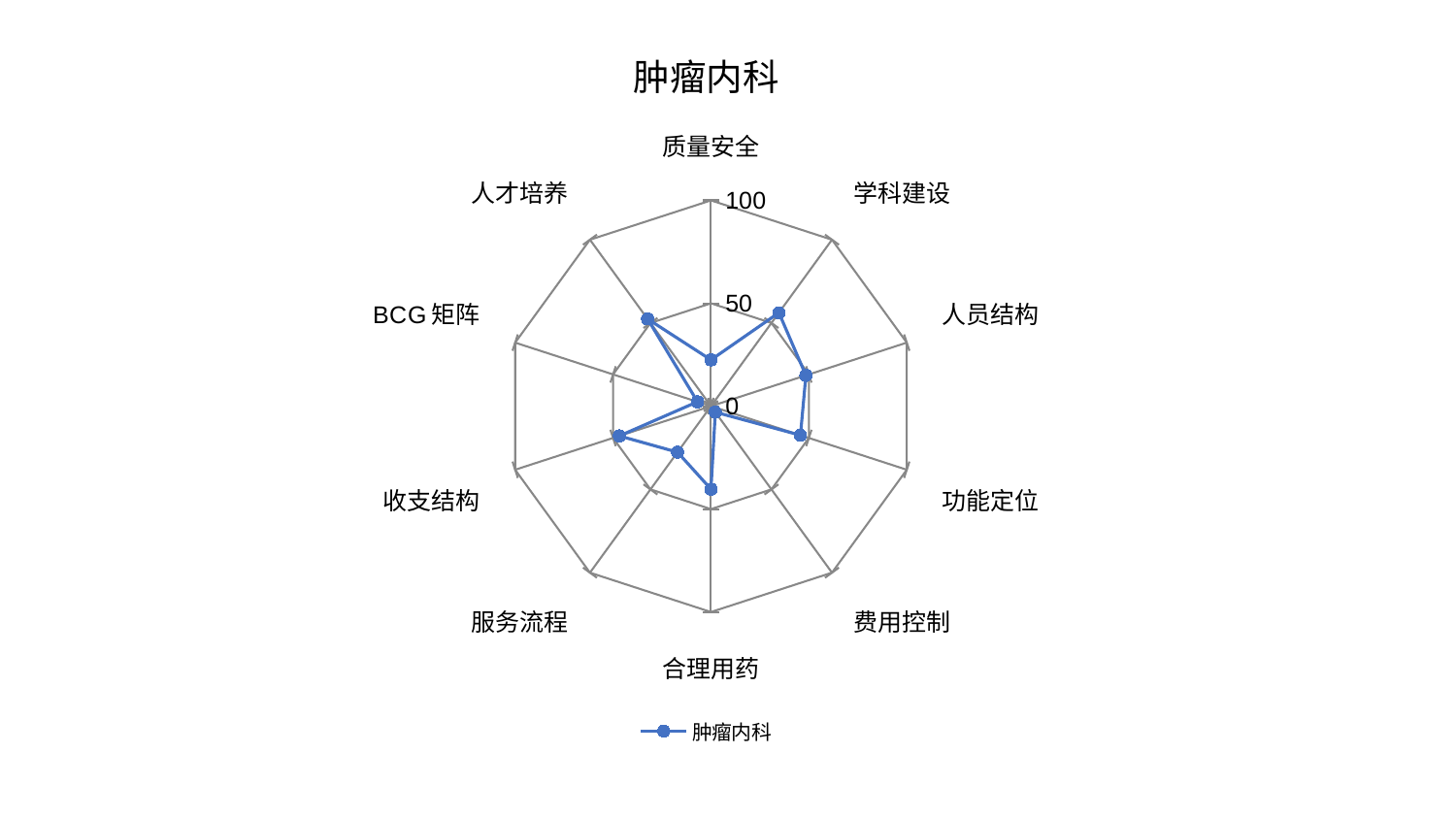

### Chart: 肿瘤内科

| Category | 肿瘤内科 |
|---|---|
| 质量安全 | 22.50086829052608 |
| 学科建设 | 56.136653037488074 |
| 人员结构 | 48.48110955826625 |
| 功能定位 | 45.716331321957426 |
| 费用控制 | 3.6056604008195294 |
| 合理用药 | 40.32306986354153 |
| 服务流程 | 27.648949616187945 |
| 收支结构 | 46.818367619664734 |
| BCG矩阵 | 6.891810940235967 |
| 人才培养 | 52.42904944876892 |
129